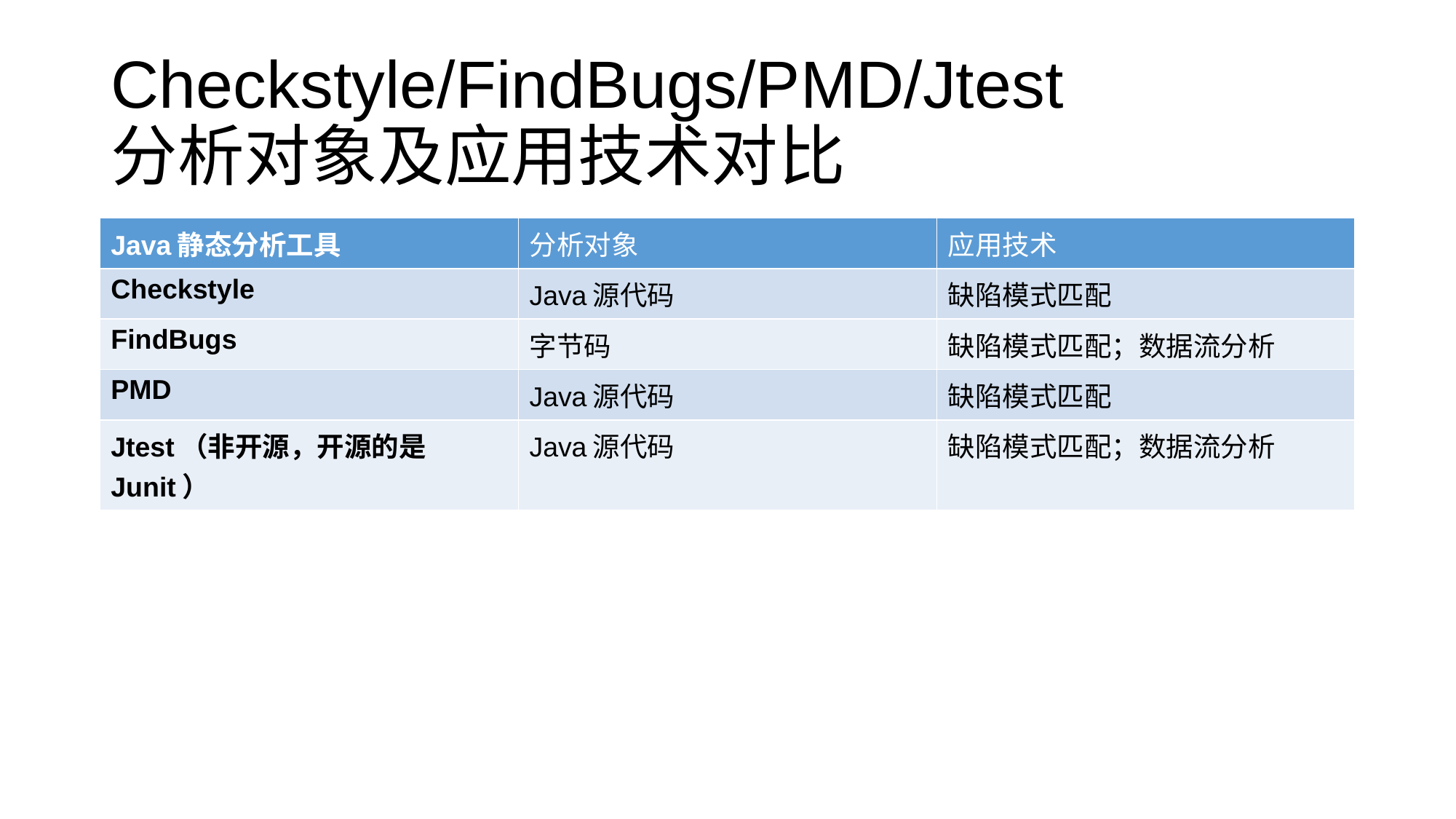

# Checkstyle/FindBugs/PMD/Jtest 分析对象及应用技术对比
| Java静态分析工具 | 分析对象 | 应用技术 |
| --- | --- | --- |
| Checkstyle | Java源代码 | 缺陷模式匹配 |
| FindBugs | 字节码 | 缺陷模式匹配；数据流分析 |
| PMD | Java源代码 | 缺陷模式匹配 |
| Jtest（非开源，开源的是Junit） | Java源代码 | 缺陷模式匹配；数据流分析 |